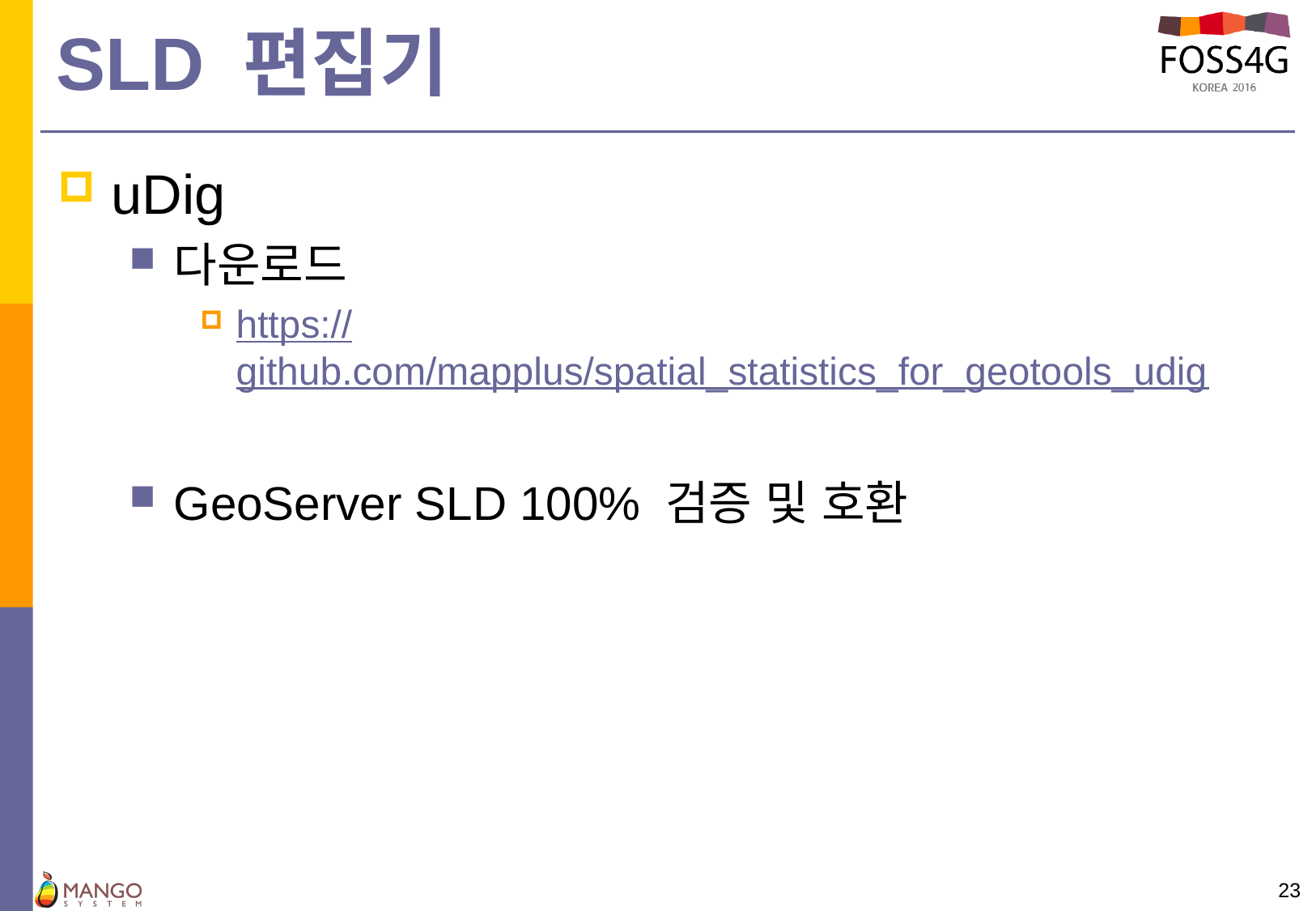

# SLD 편집기
uDig
다운로드
https://github.com/mapplus/spatial_statistics_for_geotools_udig

GeoServer SLD 100% 검증 및 호환

23